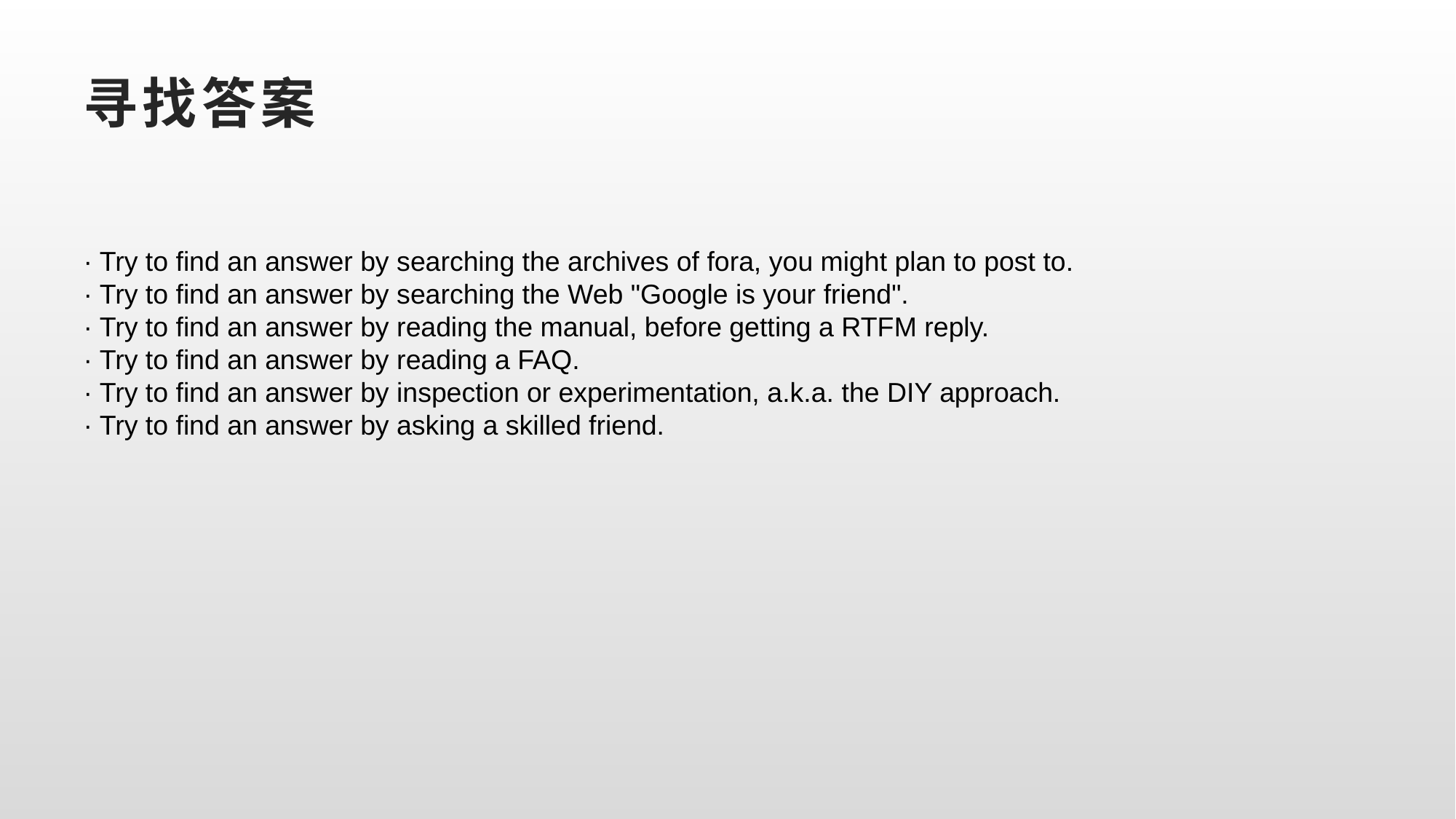

# 寻找答案
· Try to find an answer by searching the archives of fora, you might plan to post to.
· Try to find an answer by searching the Web "Google is your friend".
· Try to find an answer by reading the manual, before getting a RTFM reply.
· Try to find an answer by reading a FAQ.
· Try to find an answer by inspection or experimentation, a.k.a. the DIY approach.
· Try to find an answer by asking a skilled friend.